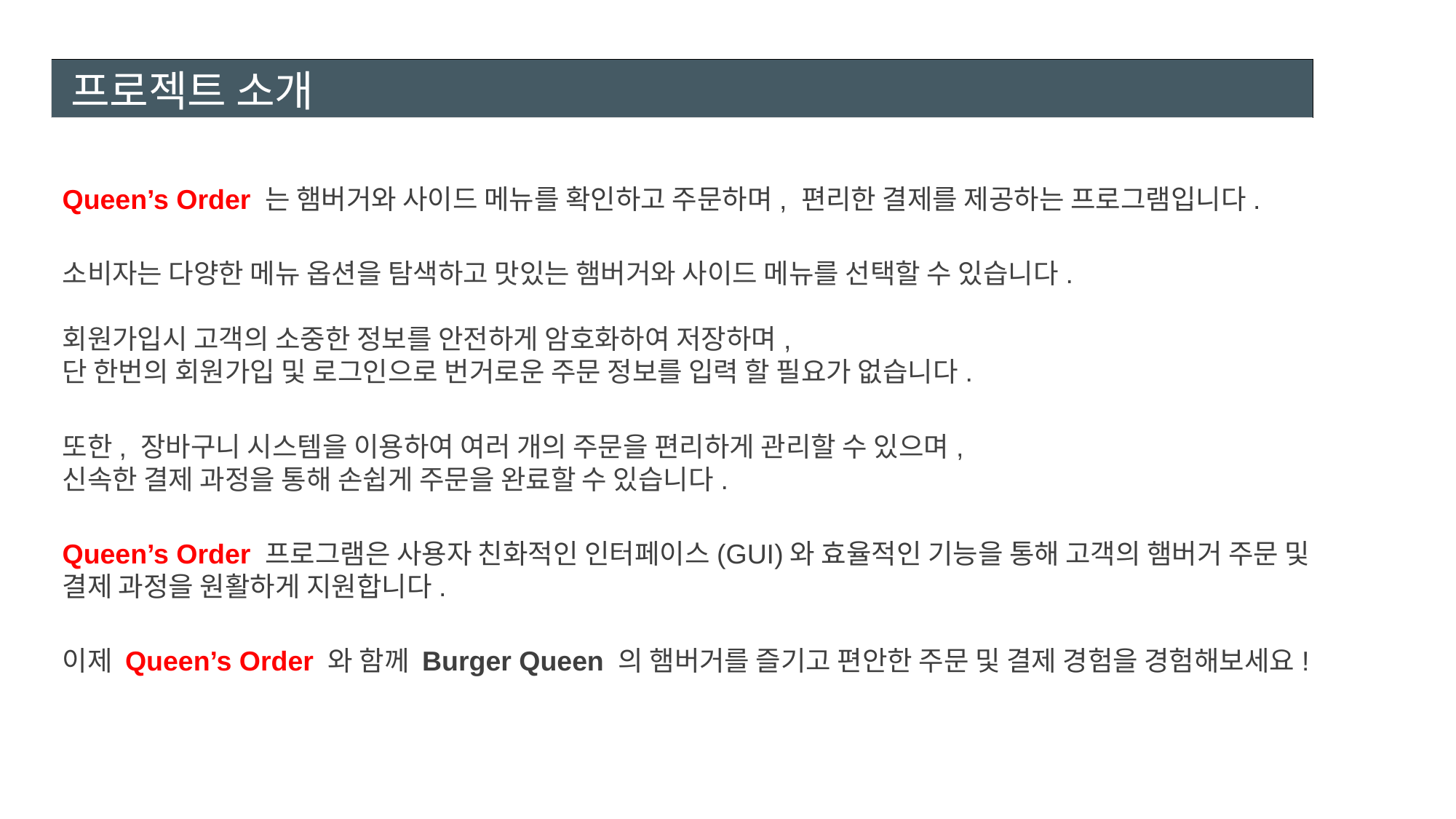

# 프로젝트 소개
Queen’s Order 는 햄버거와 사이드 메뉴를 확인하고 주문하며, 편리한 결제를 제공하는 프로그램입니다.

소비자는 다양한 메뉴 옵션을 탐색하고 맛있는 햄버거와 사이드 메뉴를 선택할 수 있습니다.
회원가입시 고객의 소중한 정보를 안전하게 암호화하여 저장하며,
단 한번의 회원가입 및 로그인으로 번거로운 주문 정보를 입력 할 필요가 없습니다.

또한, 장바구니 시스템을 이용하여 여러 개의 주문을 편리하게 관리할 수 있으며,
신속한 결제 과정을 통해 손쉽게 주문을 완료할 수 있습니다.

Queen’s Order 프로그램은 사용자 친화적인 인터페이스(GUI)와 효율적인 기능을 통해 고객의 햄버거 주문 및
결제 과정을 원활하게 지원합니다.

이제 Queen’s Order 와 함께 Burger Queen 의 햄버거를 즐기고 편안한 주문 및 결제 경험을 경험해보세요!